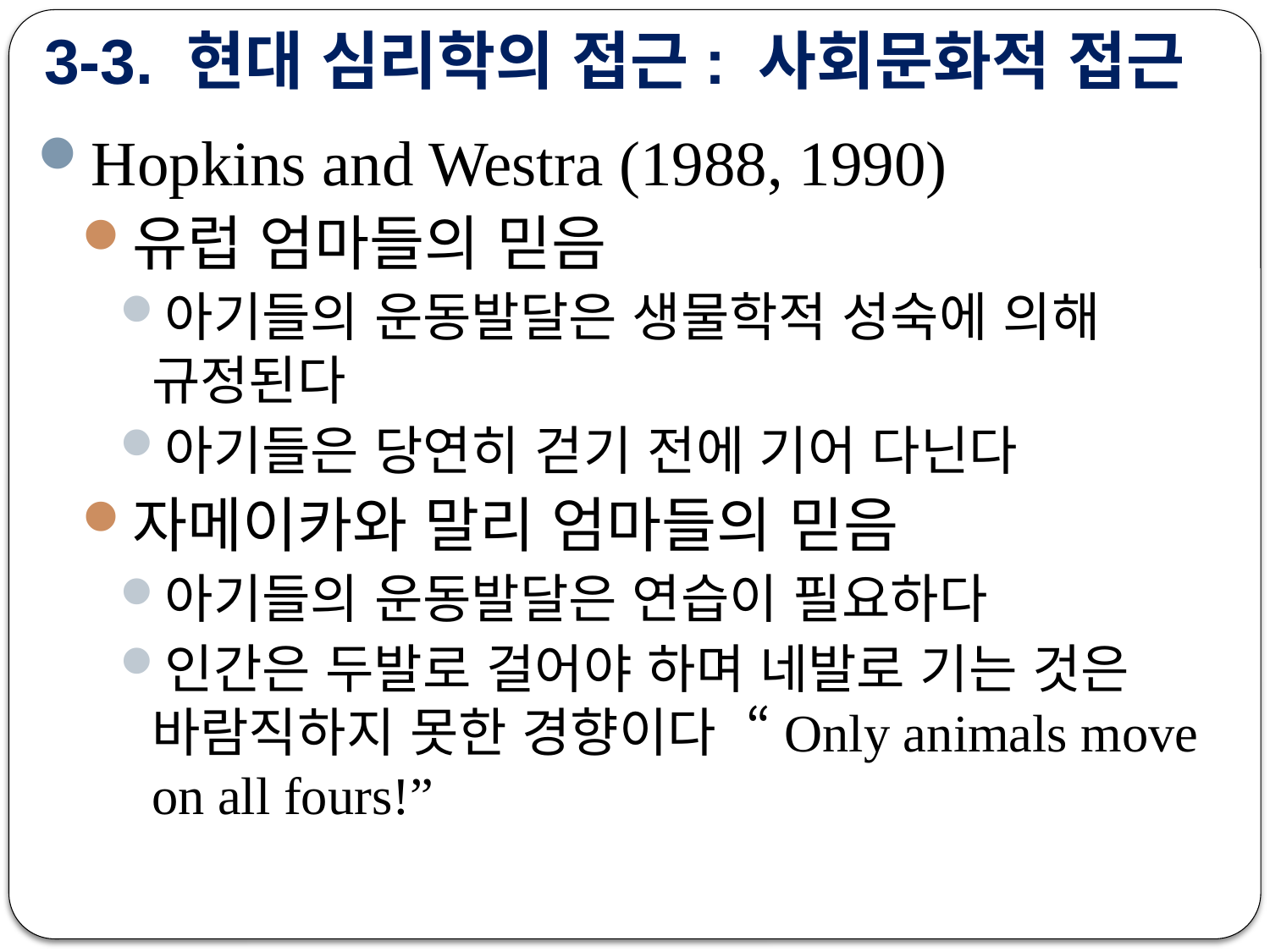

# 3-3. 현대 심리학의 접근: 사회문화적 접근
Hopkins and Westra (1988, 1990)
유럽 엄마들의 믿음
아기들의 운동발달은 생물학적 성숙에 의해 규정된다
아기들은 당연히 걷기 전에 기어 다닌다
자메이카와 말리 엄마들의 믿음
아기들의 운동발달은 연습이 필요하다
인간은 두발로 걸어야 하며 네발로 기는 것은 바람직하지 못한 경향이다  “Only animals move on all fours!”